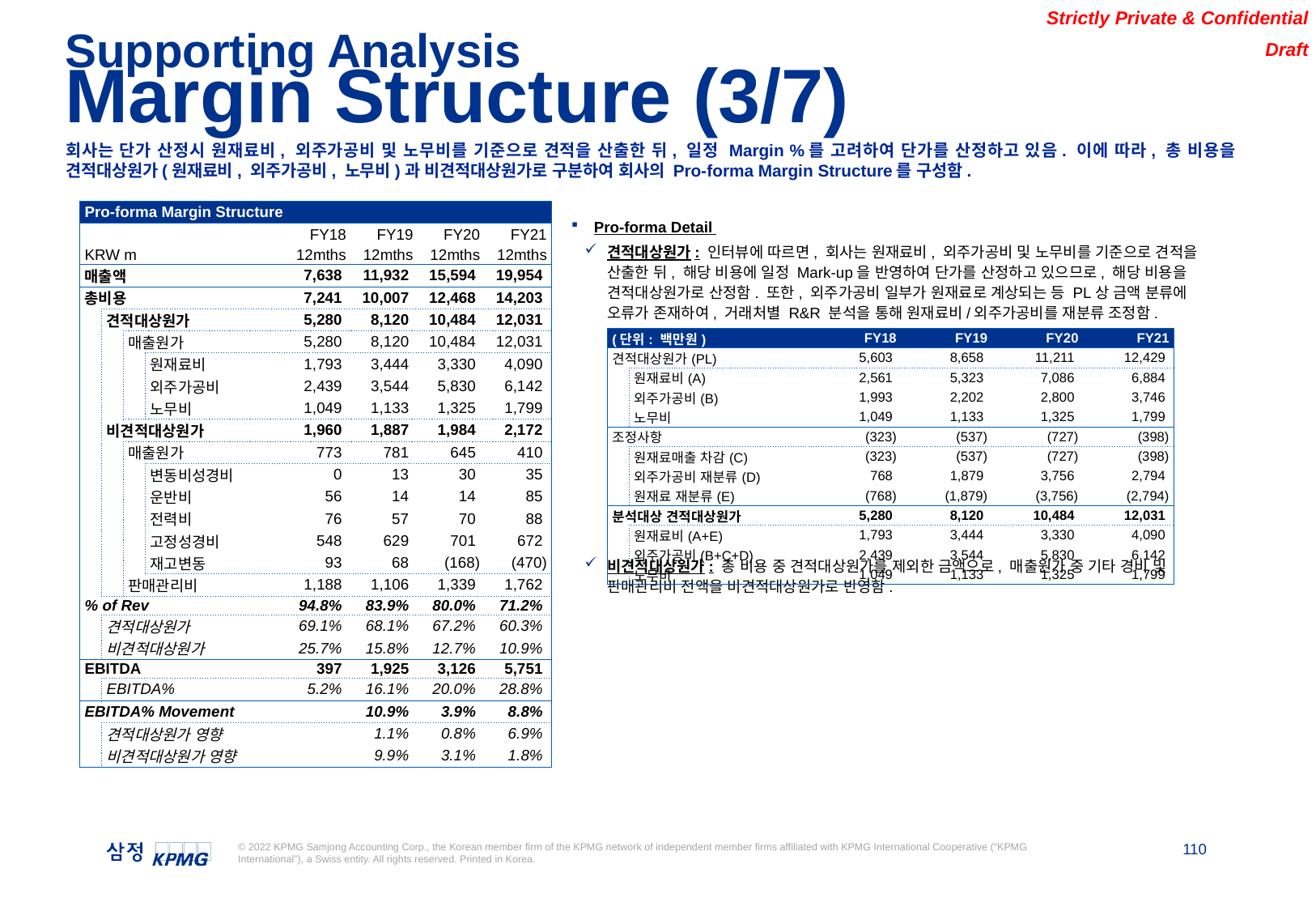

Supporting Analysis
Margin Structure (3/7)
회사는 단가 산정시 원재료비, 외주가공비 및 노무비를 기준으로 견적을 산출한 뒤, 일정 Margin %를 고려하여 단가를 산정하고 있음. 이에 따라, 총 비용을 견적대상원가(원재료비, 외주가공비, 노무비)과 비견적대상원가로 구분하여 회사의 Pro-forma Margin Structure를 구성함.
| Pro-forma Margin Structure |  |  |  |  |  |  |  |
| --- | --- | --- | --- | --- | --- | --- | --- |
|  |  |  |  | FY18 | FY19 | FY20 | FY21 |
| KRW m |  |  |  | 12mths | 12mths | 12mths | 12mths |
| 매출액 |  |  |  | 7,638 | 11,932 | 15,594 | 19,954 |
| 총비용 |  |  |  | 7,241 | 10,007 | 12,468 | 14,203 |
|  | 견적대상원가 |  |  | 5,280 | 8,120 | 10,484 | 12,031 |
|  |  | 매출원가 |  | 5,280 | 8,120 | 10,484 | 12,031 |
|  |  |  | 원재료비 | 1,793 | 3,444 | 3,330 | 4,090 |
|  |  |  | 외주가공비 | 2,439 | 3,544 | 5,830 | 6,142 |
|  |  |  | 노무비 | 1,049 | 1,133 | 1,325 | 1,799 |
|  | 비견적대상원가 |  |  | 1,960 | 1,887 | 1,984 | 2,172 |
|  |  | 매출원가 |  | 773 | 781 | 645 | 410 |
|  |  |  | 변동비성경비 | 0 | 13 | 30 | 35 |
|  |  |  | 운반비 | 56 | 14 | 14 | 85 |
|  |  |  | 전력비 | 76 | 57 | 70 | 88 |
|  |  |  | 고정성경비 | 548 | 629 | 701 | 672 |
|  |  |  | 재고변동 | 93 | 68 | (168) | (470) |
|  |  | 판매관리비 |  | 1,188 | 1,106 | 1,339 | 1,762 |
| % of Rev |  |  |  | 94.8% | 83.9% | 80.0% | 71.2% |
|  | 견적대상원가 |  |  | 69.1% | 68.1% | 67.2% | 60.3% |
|  | 비견적대상원가 |  |  | 25.7% | 15.8% | 12.7% | 10.9% |
| EBITDA |  |  |  | 397 | 1,925 | 3,126 | 5,751 |
|  | EBITDA% |  |  | 5.2% | 16.1% | 20.0% | 28.8% |
| EBITDA% Movement |  |  |  |  | 10.9% | 3.9% | 8.8% |
|  | 견적대상원가 영향 |  |  |  | 1.1% | 0.8% | 6.9% |
|  | 비견적대상원가 영향 |  |  |  | 9.9% | 3.1% | 1.8% |
Pro-forma Detail
견적대상원가: 인터뷰에 따르면, 회사는 원재료비, 외주가공비 및 노무비를 기준으로 견적을 산출한 뒤, 해당 비용에 일정 Mark-up을 반영하여 단가를 산정하고 있으므로, 해당 비용을 견적대상원가로 산정함. 또한, 외주가공비 일부가 원재료로 계상되는 등 PL상 금액 분류에 오류가 존재하여, 거래처별 R&R 분석을 통해 원재료비/외주가공비를 재분류 조정함.

비견적대상원가: 총 비용 중 견적대상원가를 제외한 금액으로, 매출원가 중 기타 경비 및 판매관리비 전액을 비견적대상원가로 반영함.

| (단위: 백만원) |  |  | FY18 | FY19 | FY20 | FY21 |
| --- | --- | --- | --- | --- | --- | --- |
| 견적대상원가(PL) |  |  | 5,603 | 8,658 | 11,211 | 12,429 |
|  | 원재료비(A) |  | 2,561 | 5,323 | 7,086 | 6,884 |
|  | 외주가공비(B) |  | 1,993 | 2,202 | 2,800 | 3,746 |
|  | 노무비 |  | 1,049 | 1,133 | 1,325 | 1,799 |
| 조정사항 |  |  | (323) | (537) | (727) | (398) |
|  | 원재료매출 차감(C) |  | (323) | (537) | (727) | (398) |
|  | 외주가공비 재분류(D) |  | 768 | 1,879 | 3,756 | 2,794 |
|  | 원재료 재분류(E) |  | (768) | (1,879) | (3,756) | (2,794) |
| 분석대상 견적대상원가 |  |  | 5,280 | 8,120 | 10,484 | 12,031 |
|  | 원재료비(A+E) |  | 1,793 | 3,444 | 3,330 | 4,090 |
|  | 외주가공비(B+C+D) |  | 2,439 | 3,544 | 5,830 | 6,142 |
|  | 노무비 |  | 1,049 | 1,133 | 1,325 | 1,799 |